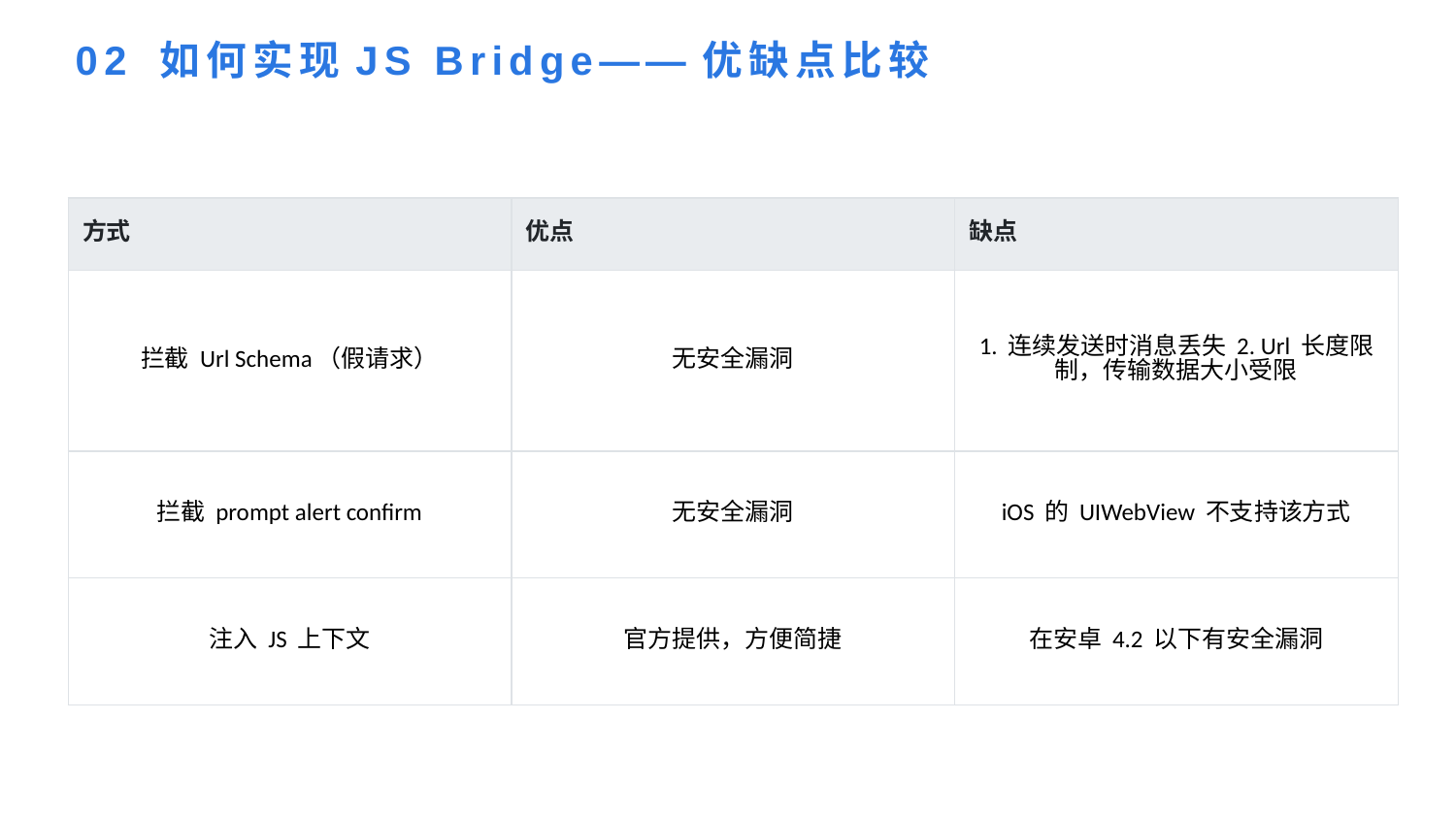

02 如何实现JS Bridge——优缺点比较
| 方式 | 优点 | 缺点 |
| --- | --- | --- |
| 拦截 Url Schema（假请求） | 无安全漏洞 | 1. 连续发送时消息丢失 2. Url 长度限制，传输数据大小受限 |
| 拦截 prompt alert confirm | 无安全漏洞 | iOS 的 UIWebView 不支持该方式 |
| 注入 JS 上下文 | 官方提供，方便简捷 | 在安卓 4.2 以下有安全漏洞 |